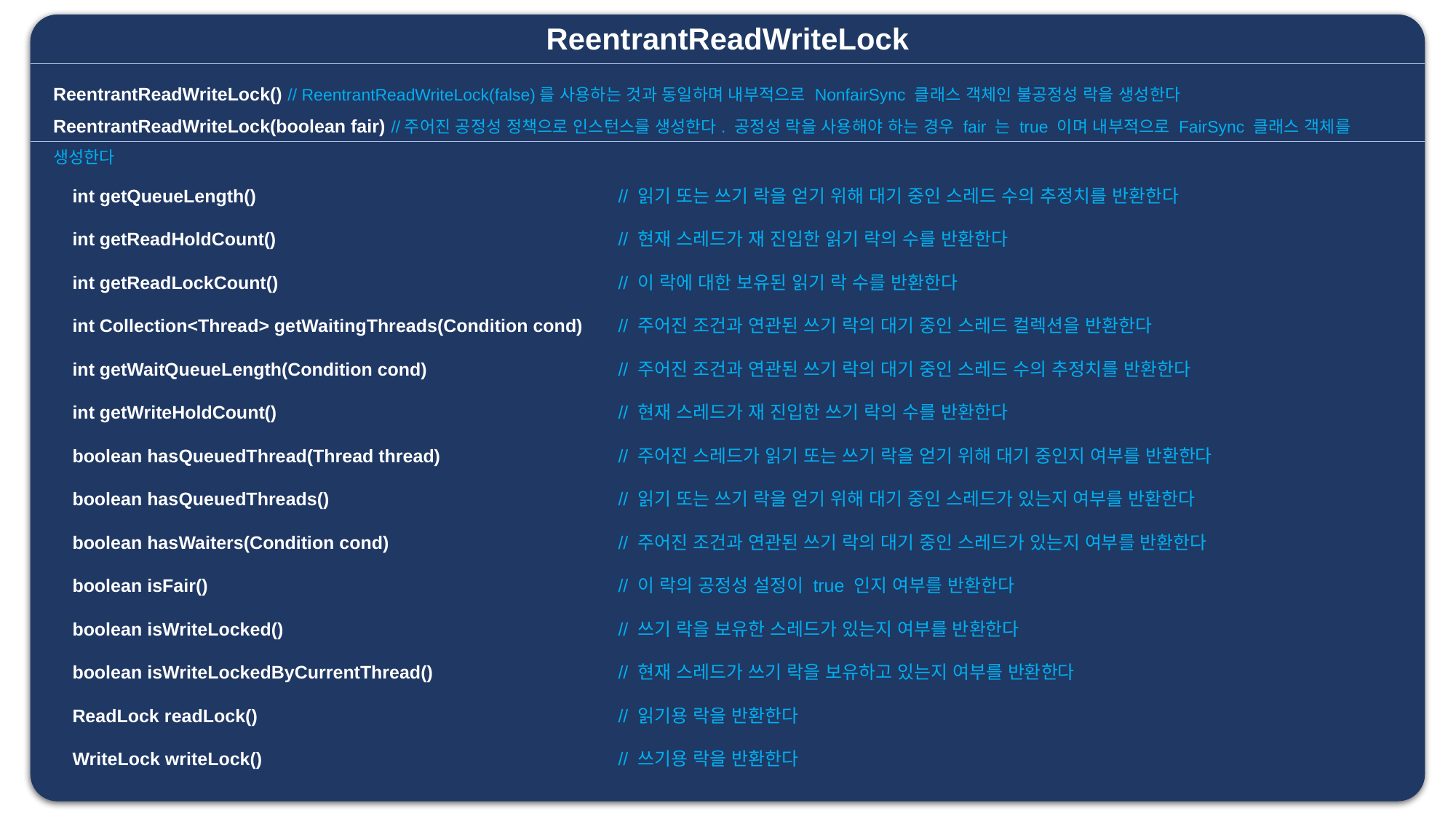

ReentrantReadWriteLock

ReentrantReadWriteLock() // ReentrantReadWriteLock(false)를 사용하는 것과 동일하며 내부적으로 NonfairSync 클래스 객체인 불공정성 락을 생성한다
ReentrantReadWriteLock(boolean fair) //주어진 공정성 정책으로 인스턴스를 생성한다. 공정성 락을 사용해야 하는 경우 fair 는 true 이며 내부적으로 FairSync 클래스 객체를 생성한다
int getQueueLength()    				// 읽기 또는 쓰기 락을 얻기 위해 대기 중인 스레드 수의 추정치를 반환한다
int getReadHoldCount()  				// 현재 스레드가 재 진입한 읽기 락의 수를 반환한다
int getReadLockCount()  				// 이 락에 대한 보유된 읽기 락 수를 반환한다
int Collection<Thread> getWaitingThreads(Condition cond)   	// 주어진 조건과 연관된 쓰기 락의 대기 중인 스레드 컬렉션을 반환한다
int getWaitQueueLength(Condition cond)  		// 주어진 조건과 연관된 쓰기 락의 대기 중인 스레드 수의 추정치를 반환한다
int getWriteHoldCount() 				// 현재 스레드가 재 진입한 쓰기 락의 수를 반환한다
boolean hasQueuedThread(Thread thread)  		// 주어진 스레드가 읽기 또는 쓰기 락을 얻기 위해 대기 중인지 여부를 반환한다
boolean hasQueuedThreads()  			// 읽기 또는 쓰기 락을 얻기 위해 대기 중인 스레드가 있는지 여부를 반환한다
boolean hasWaiters(Condition cond)  			// 주어진 조건과 연관된 쓰기 락의 대기 중인 스레드가 있는지 여부를 반환한다
boolean isFair()    				// 이 락의 공정성 설정이 true 인지 여부를 반환한다
boolean isWriteLocked() 				// 쓰기 락을 보유한 스레드가 있는지 여부를 반환한다
boolean isWriteLockedByCurrentThread()  		// 현재 스레드가 쓰기 락을 보유하고 있는지 여부를 반환한다
ReadLock readLock()  				// 읽기용 락을 반환한다
WriteLock writeLock() 				// 쓰기용 락을 반환한다